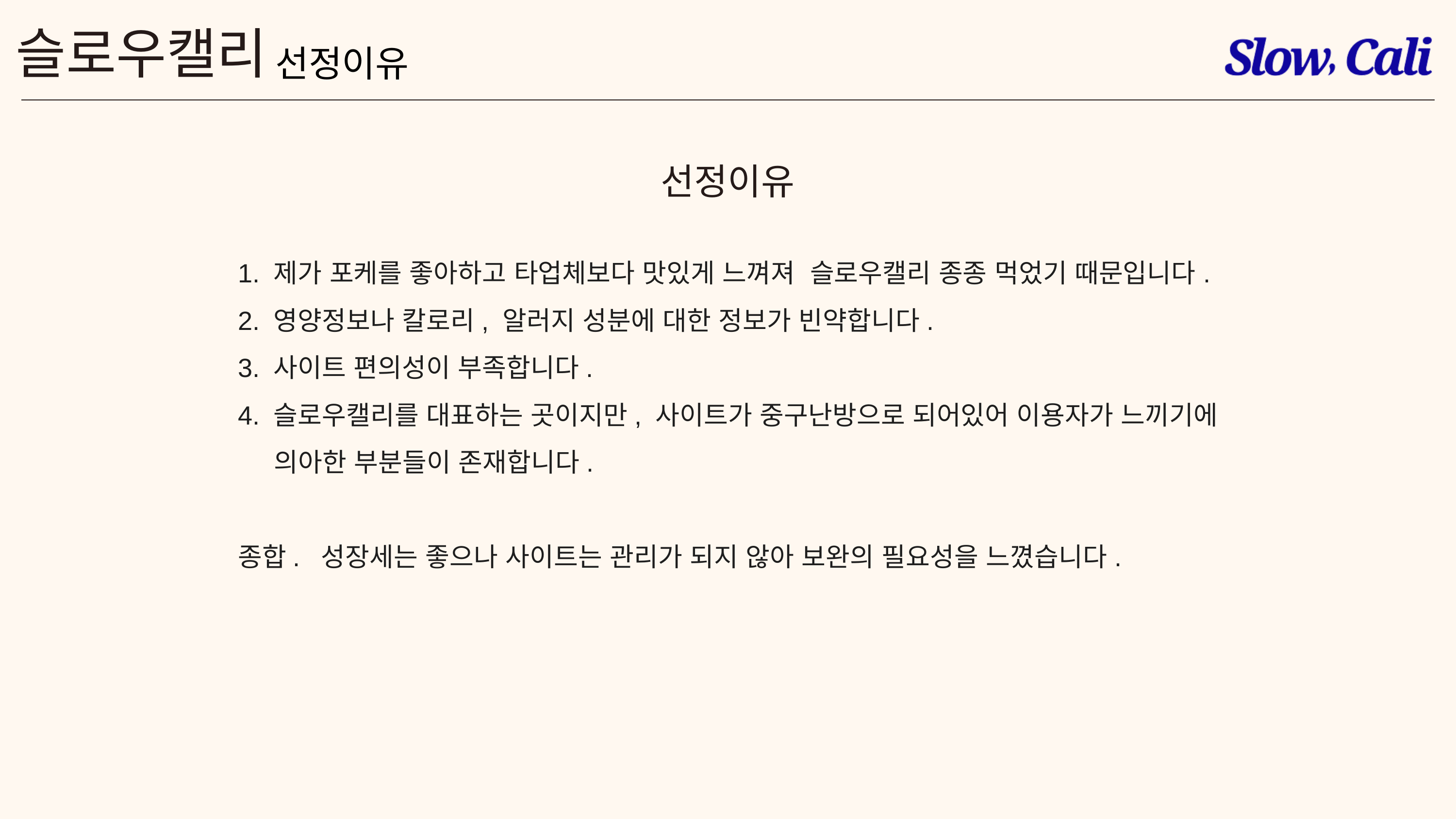

슬로우캘리
선정이유
선정이유
1. 제가 포케를 좋아하고 타업체보다 맛있게 느껴져  슬로우캘리 종종 먹었기 때문입니다.
2. 영양정보나 칼로리, 알러지 성분에 대한 정보가 빈약합니다.
3. 사이트 편의성이 부족합니다.
4. 슬로우캘리를 대표하는 곳이지만, 사이트가 중구난방으로 되어있어 이용자가 느끼기에
    의아한 부분들이 존재합니다.

종합.  성장세는 좋으나 사이트는 관리가 되지 않아 보완의 필요성을 느꼈습니다.